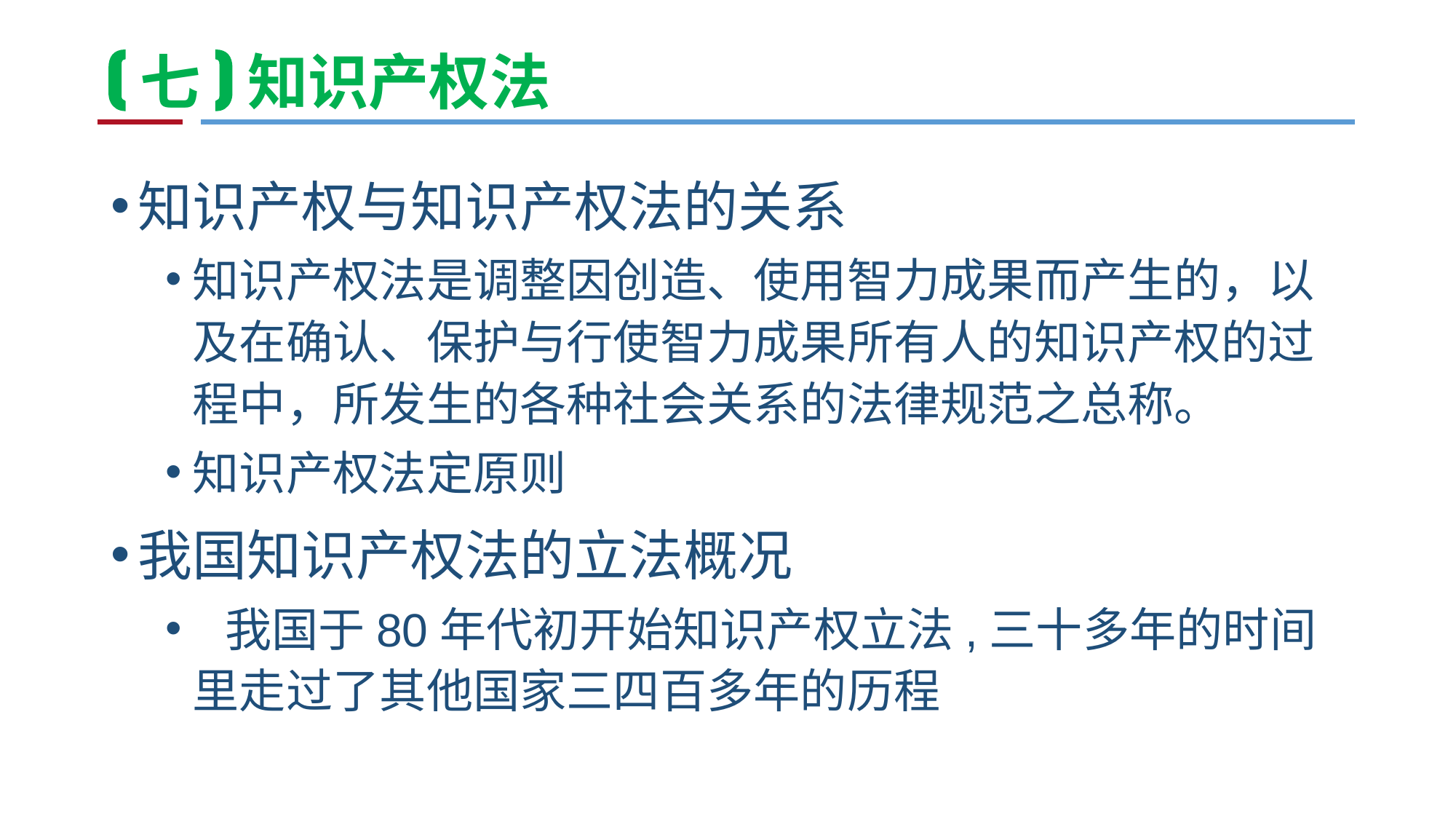

# (七)知识产权法
知识产权与知识产权法的关系
知识产权法是调整因创造、使用智力成果而产生的，以及在确认、保护与行使智力成果所有人的知识产权的过程中，所发生的各种社会关系的法律规范之总称。
知识产权法定原则
我国知识产权法的立法概况
  我国于80年代初开始知识产权立法,三十多年的时间里走过了其他国家三四百多年的历程